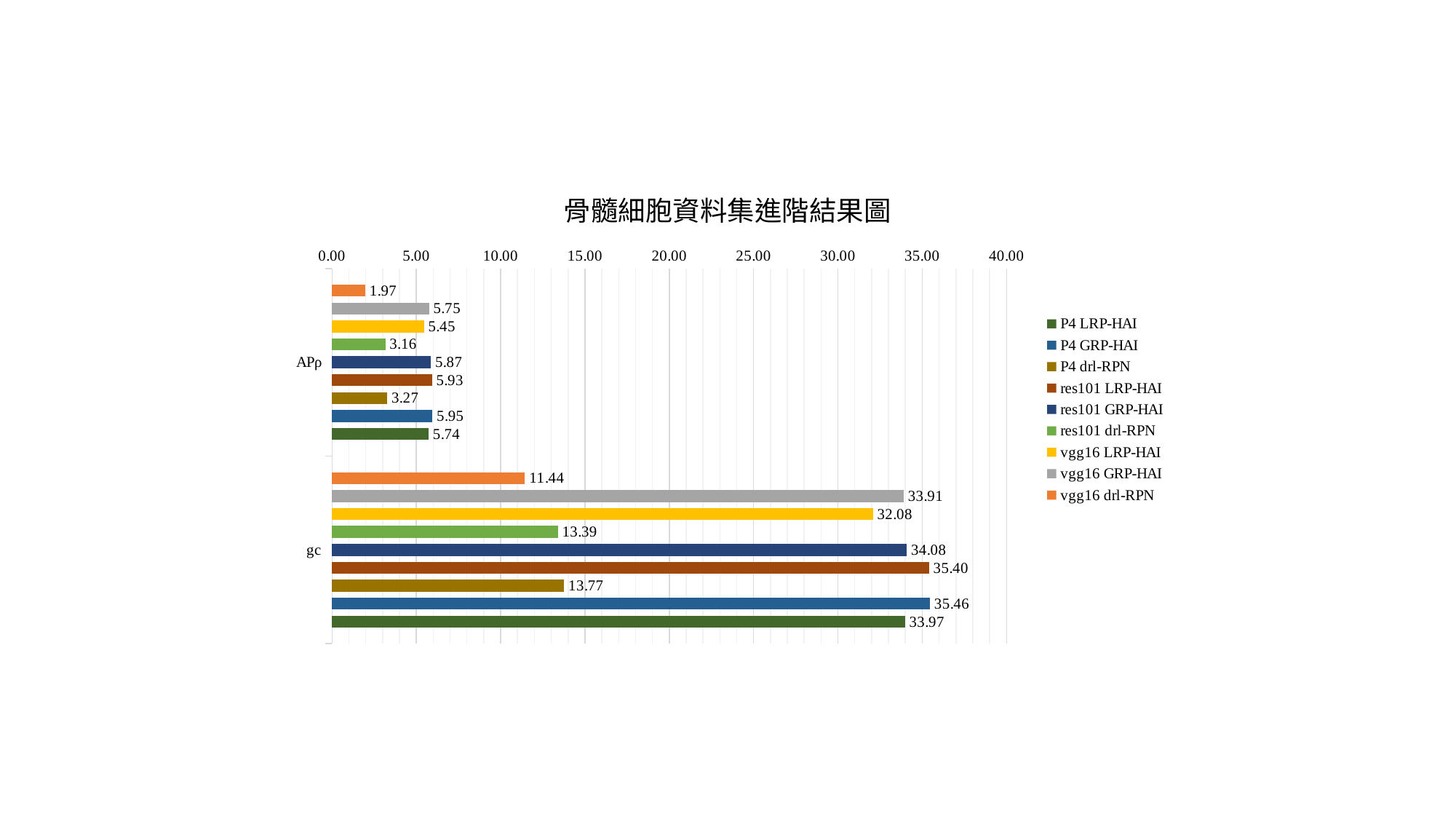

### Chart: 骨髓細胞資料集進階結果圖

| Category | vgg16 | vgg16 | vgg16 | res101 | res101 | res101 | P4 | P4 | P4 |
|---|---|---|---|---|---|---|---|---|---|
| APρ | 1.9693159865434178 | 5.754098045498238 | 5.44942393344867 | 3.1622978936089363 | 5.869286856411898 | 5.93032773760496 | 3.272787246928534 | 5.949952085862135 | 5.735004804531433 |
| gc | 11.43537396630305 | 33.90512288396708 | 32.07630566030786 | 13.385433247660988 | 34.08462181890036 | 35.402359499653016 | 13.7689816509128 | 35.461299670686536 | 33.972804859324505 |